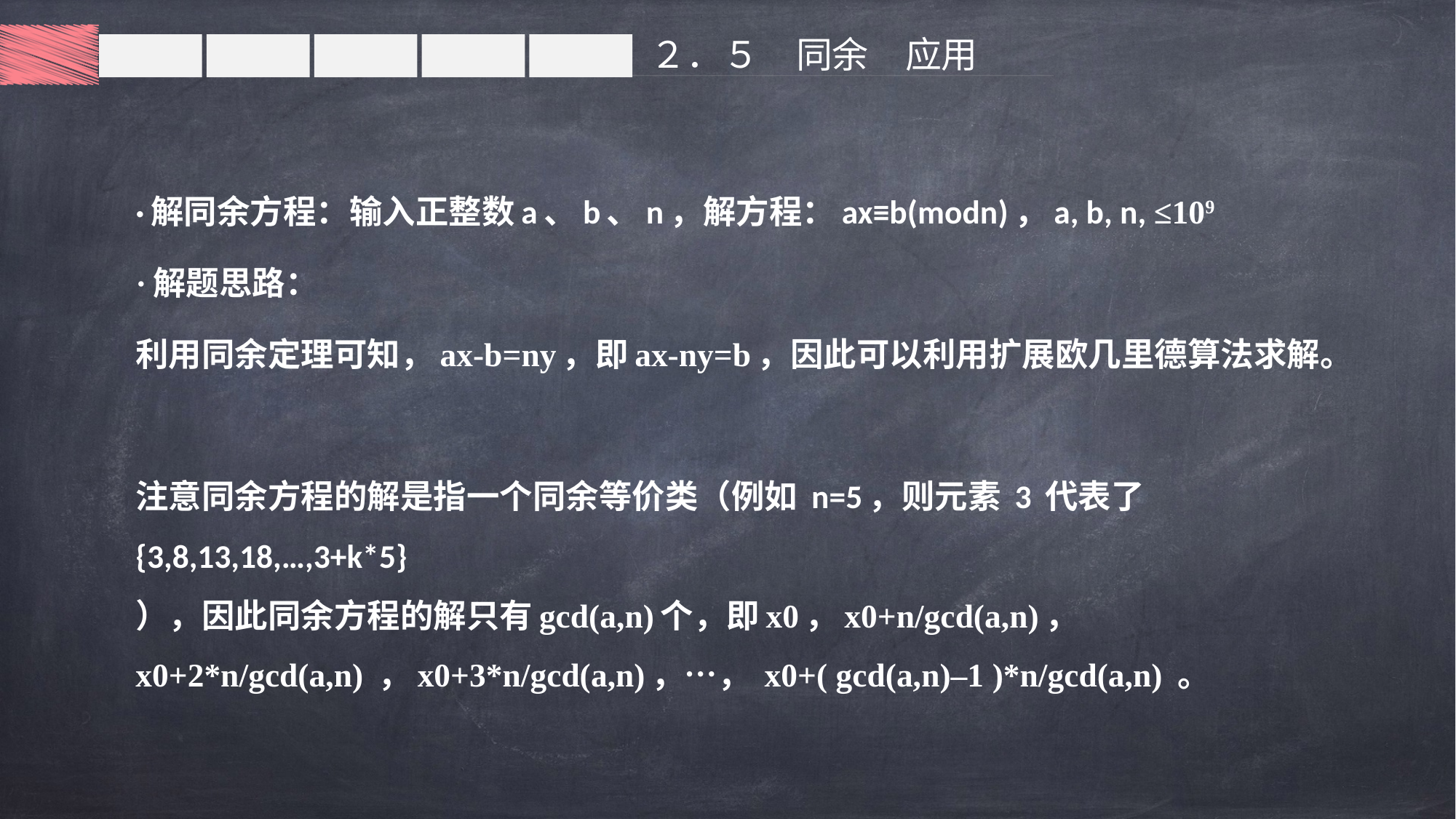

２．５　同余　应用

·解同余方程：输入正整数a、b、n，解方程：ax≡b(modn)，a, b, n, ≤109
·解题思路：
利用同余定理可知，ax-b=ny，即ax-ny=b，因此可以利用扩展欧几里德算法求解。

注意同余方程的解是指一个同余等价类（例如 n=5，则元素 3 代表了
{3,8,13,18,…,3+k*5} ），因此同余方程的解只有gcd(a,n)个，即x0，x0+n/gcd(a,n)， x0+2*n/gcd(a,n) ，x0+3*n/gcd(a,n)，…， x0+( gcd(a,n)–1 )*n/gcd(a,n) 。